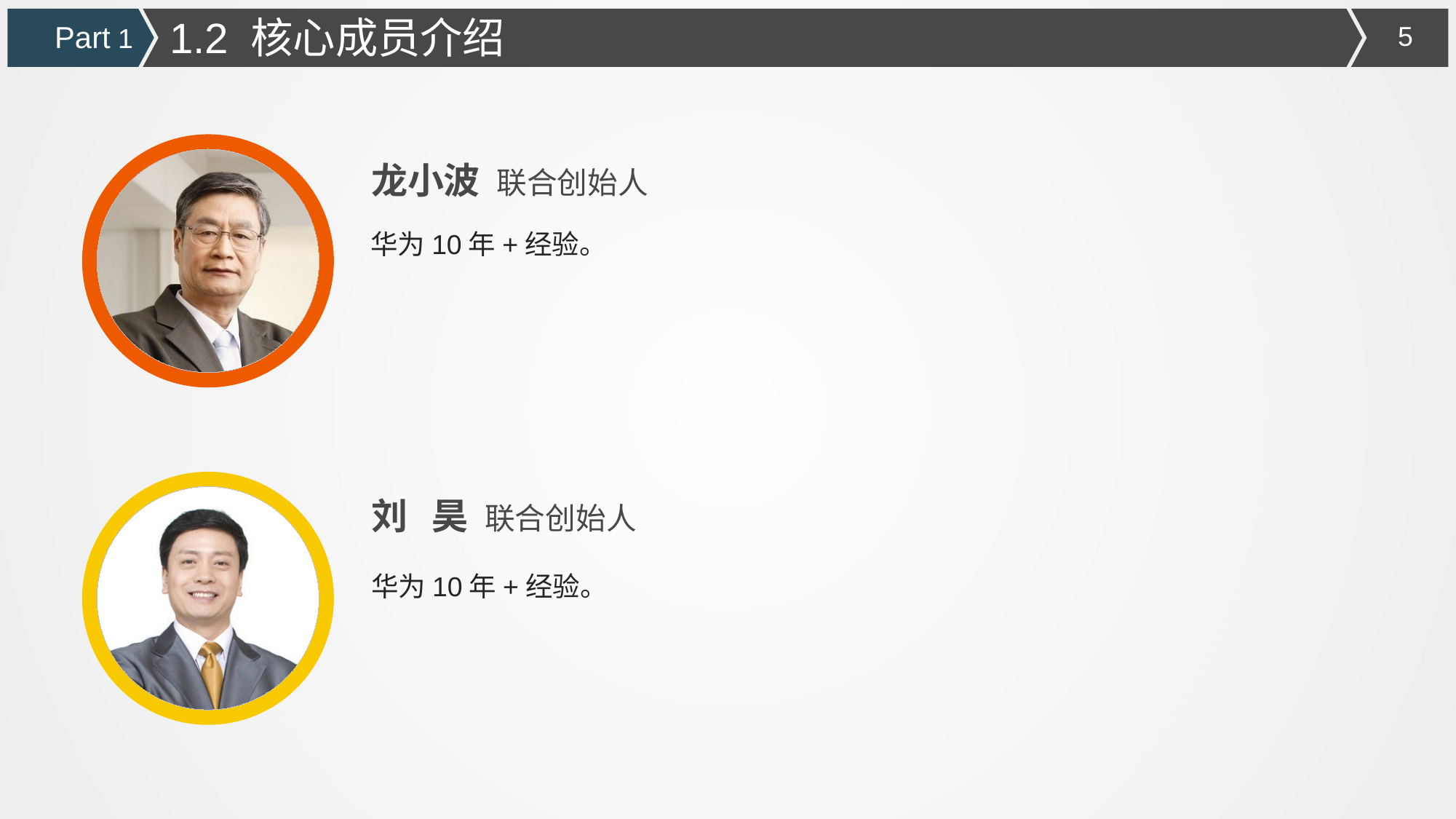

1.2 核心成员介绍
Part 1

龙小波  联合创始人

华为10年+经验。

刘   昊  联合创始人
华为10年+经验。